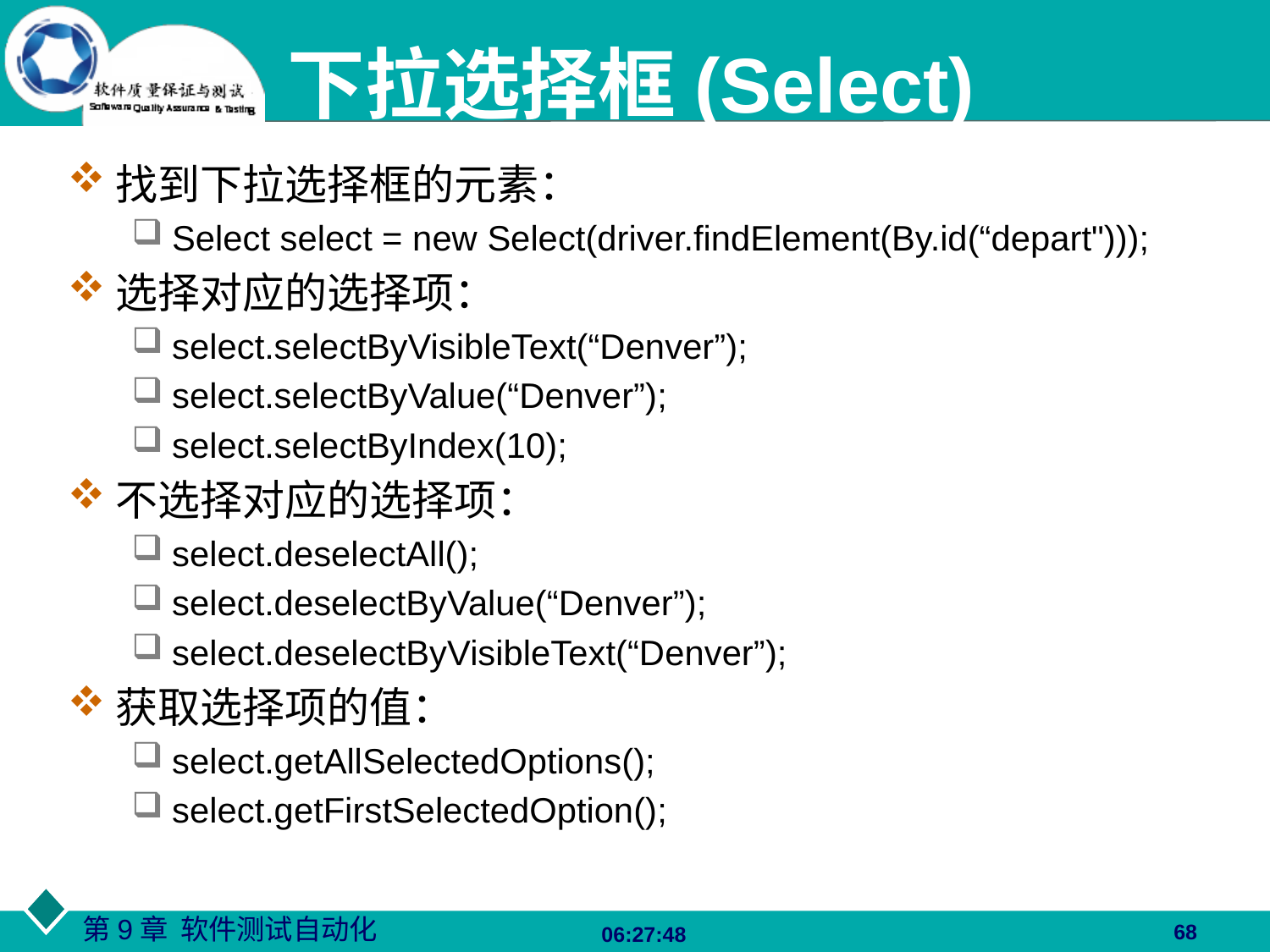

# 下拉选择框(Select)
找到下拉选择框的元素：
Select select = new Select(driver.findElement(By.id(“depart")));
选择对应的选择项：
select.selectByVisibleText(“Denver”);
select.selectByValue(“Denver”);
select.selectByIndex(10);
不选择对应的选择项：
select.deselectAll();
select.deselectByValue(“Denver”);
select.deselectByVisibleText(“Denver”);
获取选择项的值：
select.getAllSelectedOptions();
select.getFirstSelectedOption();
68
06:27:48